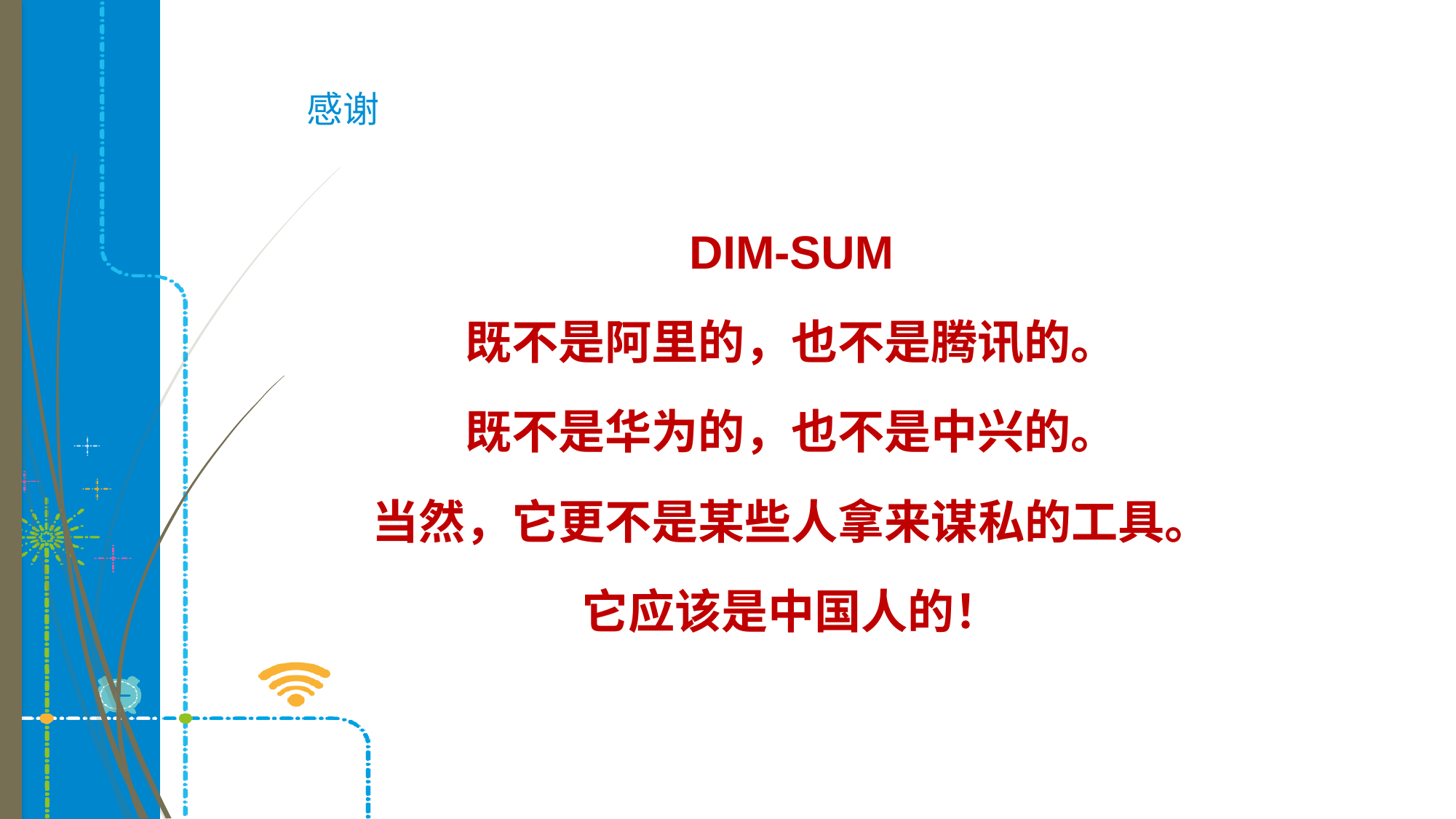

# 感谢
DIM-SUM
既不是阿里的，也不是腾讯的。
既不是华为的，也不是中兴的。
当然，它更不是某些人拿来谋私的工具。
它应该是中国人的！